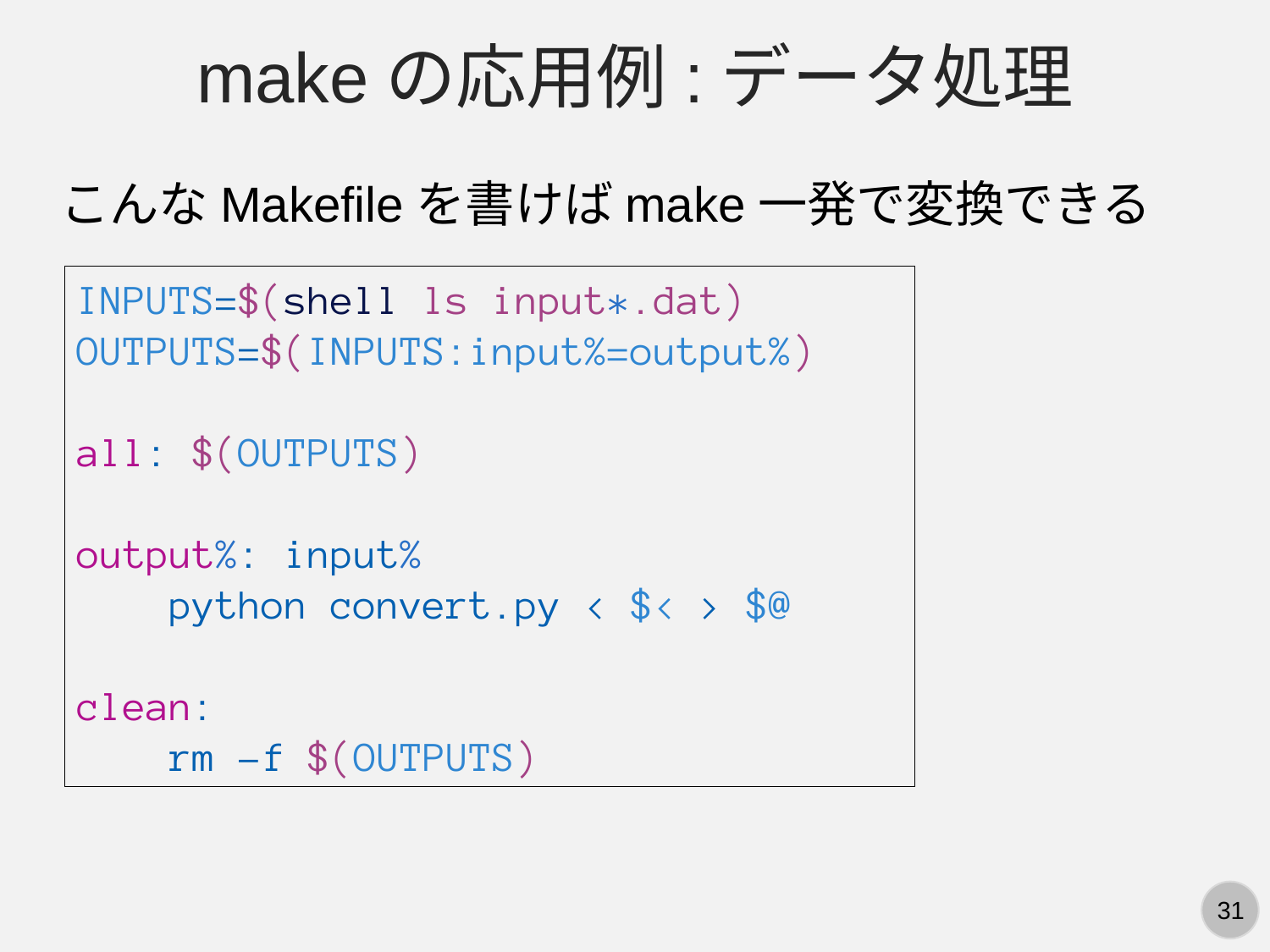

makeの応用例:データ処理
こんなMakefileを書けばmake一発で変換できる
INPUTS=$(shell ls input*.dat)
OUTPUTS=$(INPUTS:input%=output%)
all: $(OUTPUTS)
output%: input%
    python convert.py < $< > $@
clean:
    rm -f $(OUTPUTS)